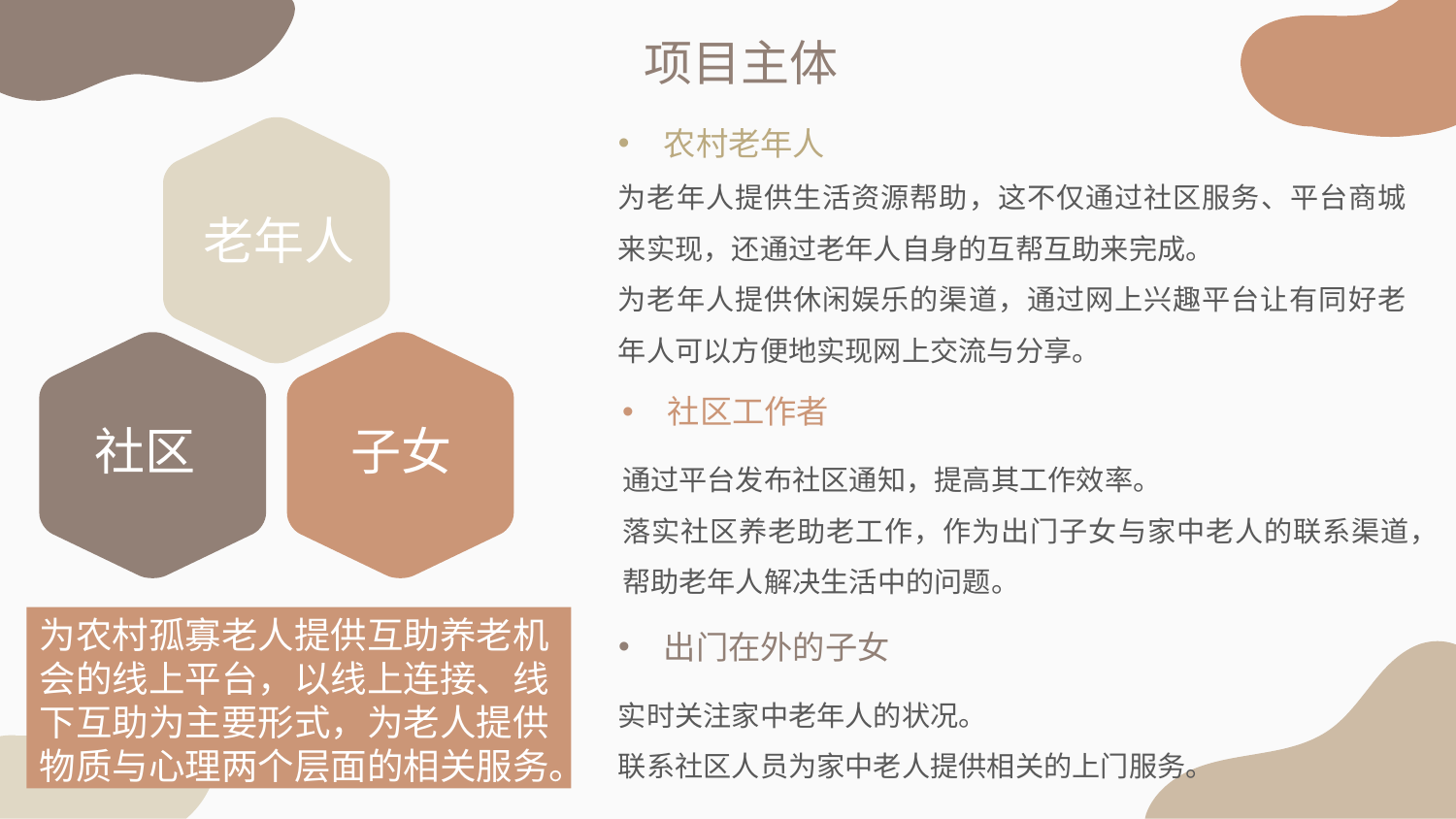

项目主体

老年人

社区
子女
农村老年人
为老年人提供生活资源帮助，这不仅通过社区服务、平台商城来实现，还通过老年人自身的互帮互助来完成。
为老年人提供休闲娱乐的渠道，通过网上兴趣平台让有同好老年人可以方便地实现网上交流与分享。
社区工作者
通过平台发布社区通知，提高其工作效率。
落实社区养老助老工作，作为出门子女与家中老人的联系渠道，帮助老年人解决生活中的问题。
为农村孤寡老人提供互助养老机会的线上平台，以线上连接、线下互助为主要形式，为老人提供物质与心理两个层面的相关服务。

出门在外的子女
实时关注家中老年人的状况。
联系社区人员为家中老人提供相关的上门服务。